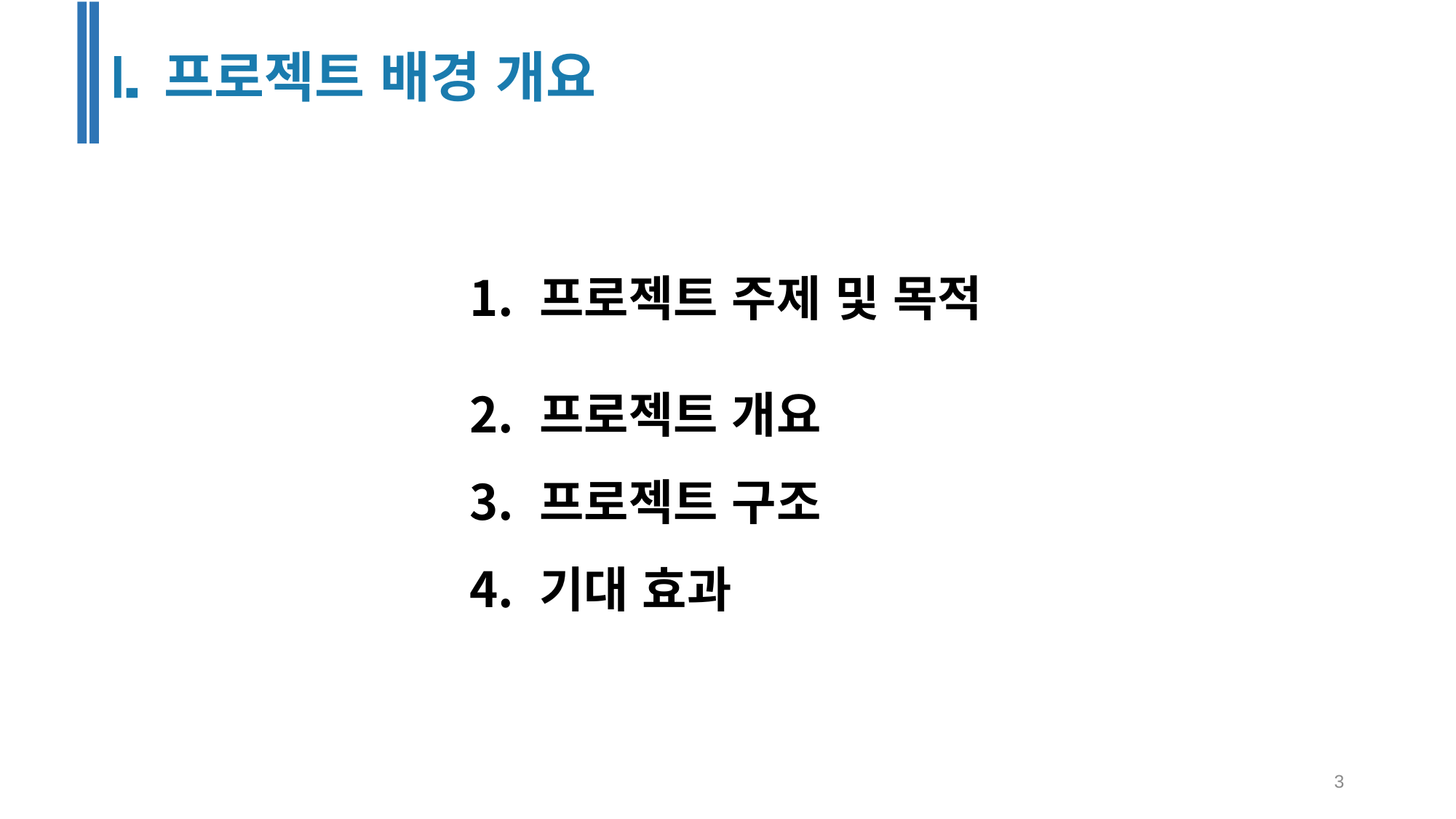

Ⅰ. 프로젝트 배경 개요
 프로젝트 주제 및 목적
 프로젝트 개요
 프로젝트 구조
 기대 효과
3